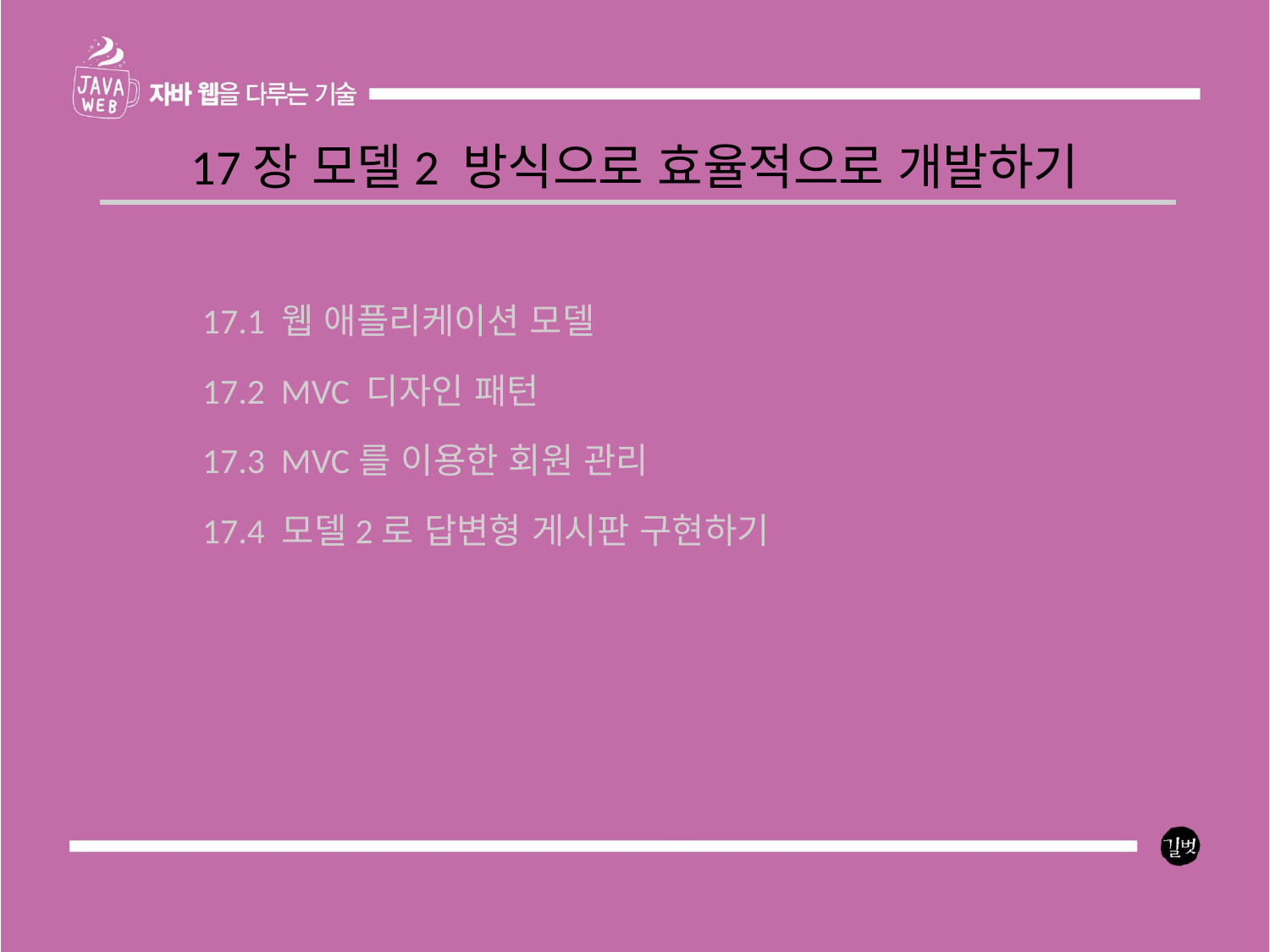

17장 모델2 방식으로 효율적으로 개발하기
17.1 웹 애플리케이션 모델
17.2  MVC 디자인 패턴
17.3  MVC를 이용한 회원 관리
17.4 모델2로 답변형 게시판 구현하기